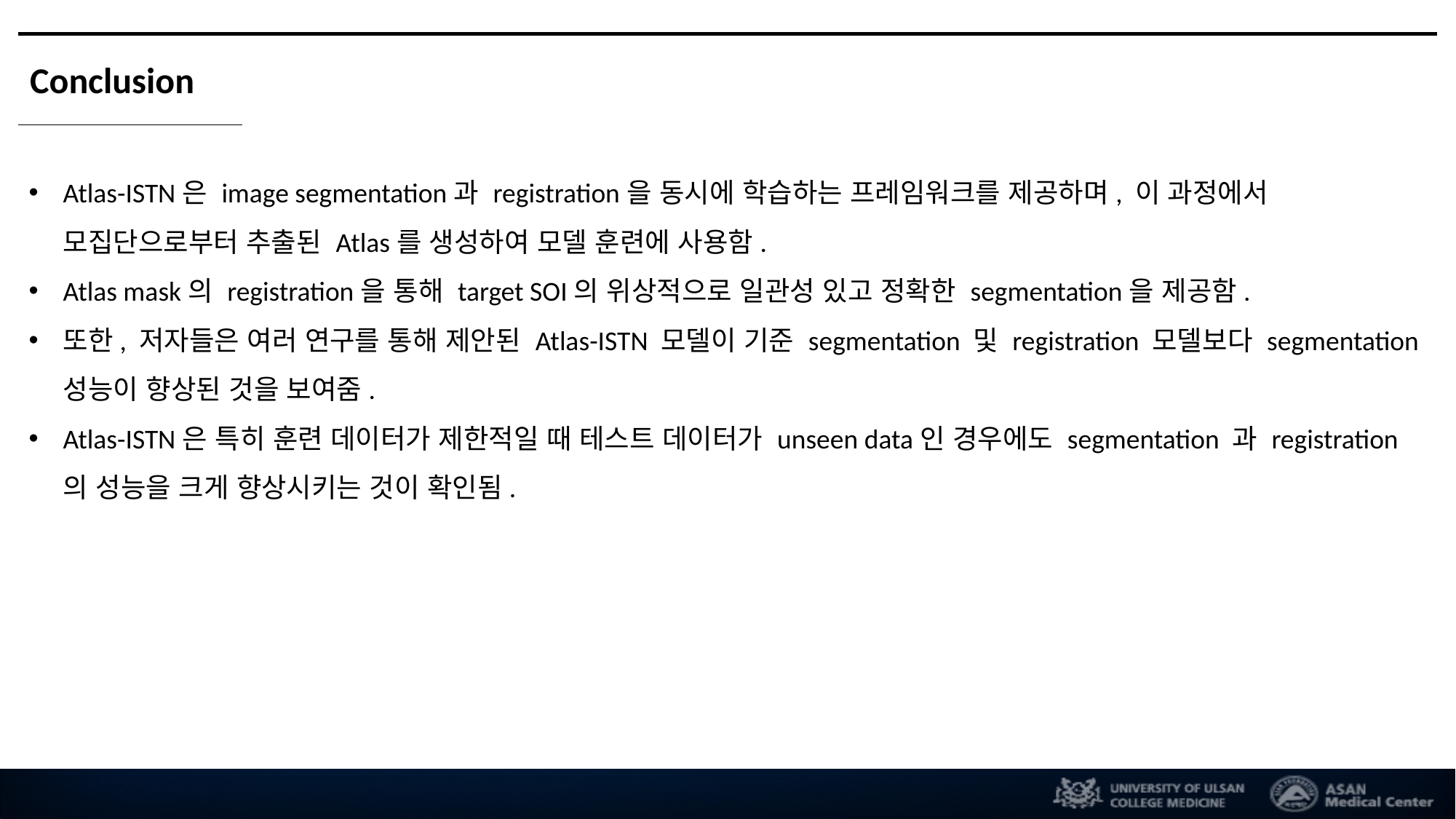

Conclusion
Atlas-ISTN은 image segmentation과 registration을 동시에 학습하는 프레임워크를 제공하며, 이 과정에서 모집단으로부터 추출된 Atlas를 생성하여 모델 훈련에 사용함.
Atlas mask의 registration을 통해 target SOI의 위상적으로 일관성 있고 정확한 segmentation을 제공함.
또한, 저자들은 여러 연구를 통해 제안된 Atlas-ISTN 모델이 기준 segmentation 및 registration 모델보다 segmentation 성능이 향상된 것을 보여줌.
Atlas-ISTN은 특히 훈련 데이터가 제한적일 때 테스트 데이터가 unseen data인 경우에도 segmentation 과 registration의 성능을 크게 향상시키는 것이 확인됨.
FP